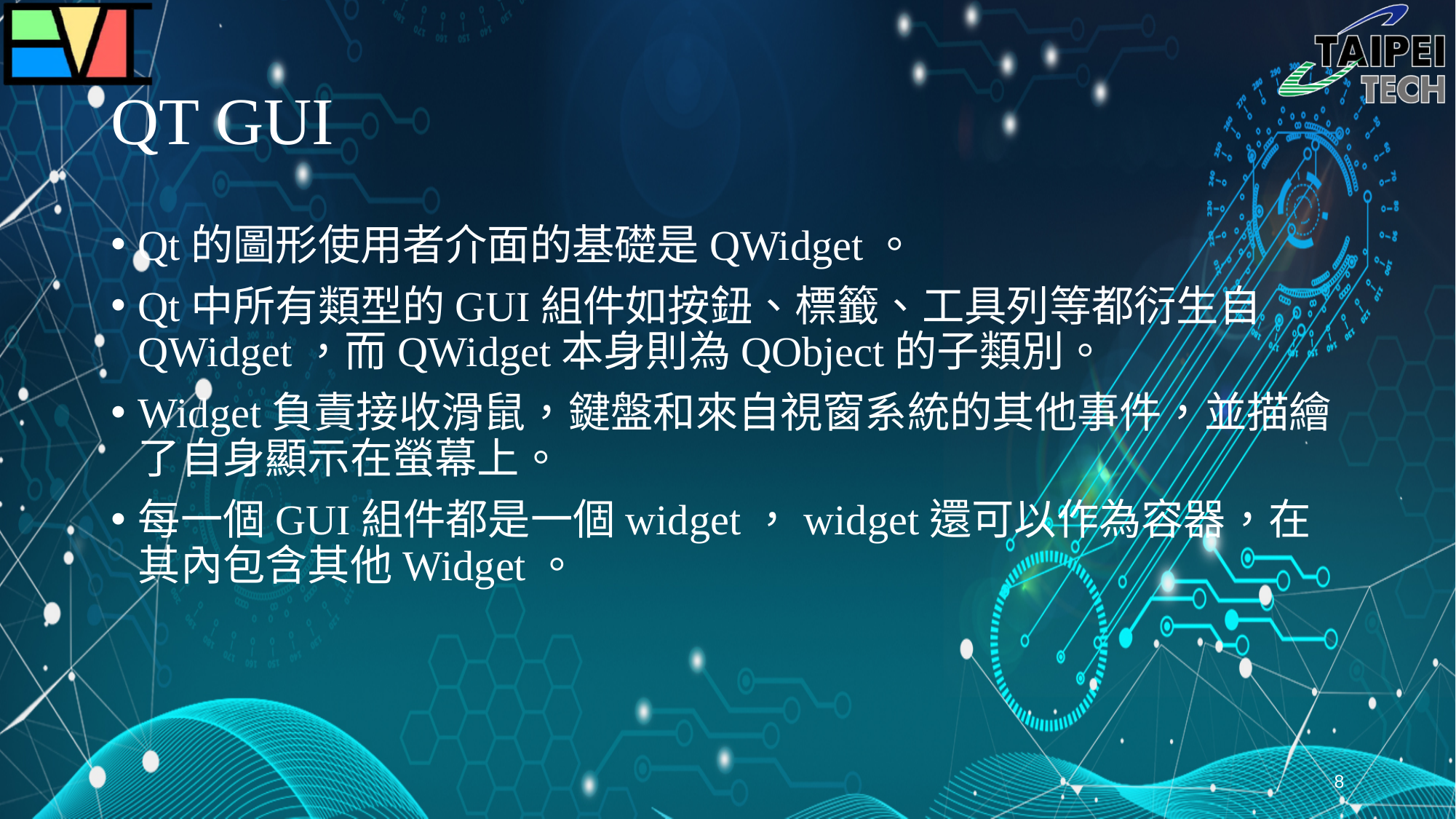

# QT GUI
Qt的圖形使用者介面的基礎是QWidget。
Qt中所有類型的GUI組件如按鈕、標籤、工具列等都衍生自QWidget，而QWidget本身則為QObject的子類別。
Widget負責接收滑鼠，鍵盤和來自視窗系統的其他事件，並描繪了自身顯示在螢幕上。
每一個GUI組件都是一個widget，widget還可以作為容器，在其內包含其他Widget。
8